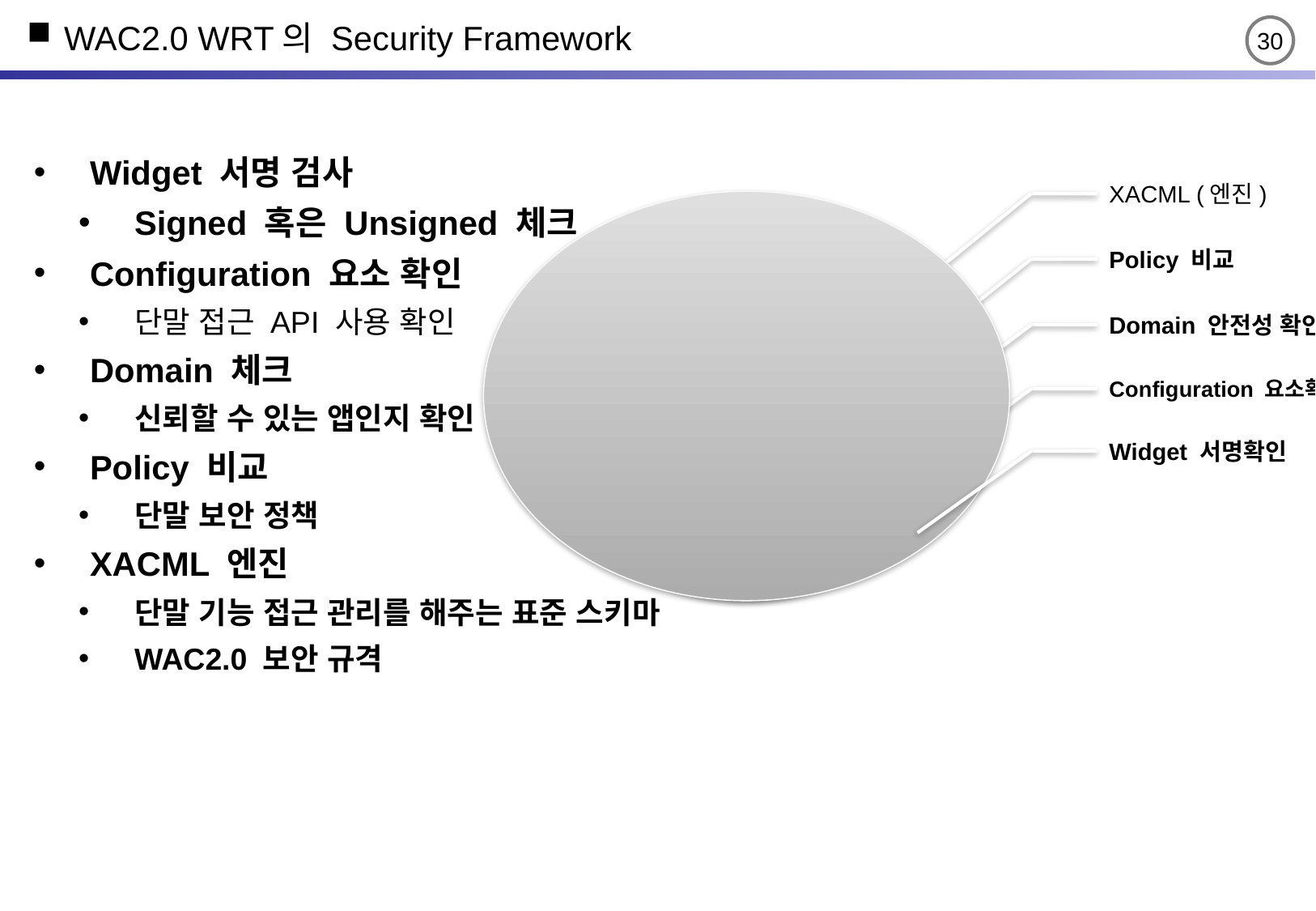

# WAC2.0 WRT의 Security Framework
XACML (엔진)
Policy 비교
Configuration 요소확인
Widget 서명확인
Domain 안전성 확인

Widget 서명 검사
Signed 혹은 Unsigned 체크
Configuration 요소 확인
단말 접근 API 사용 확인
Domain 체크
신뢰할 수 있는 앱인지 확인
Policy 비교
단말 보안 정책
XACML 엔진
단말 기능 접근 관리를 해주는 표준 스키마
WAC2.0 보안 규격